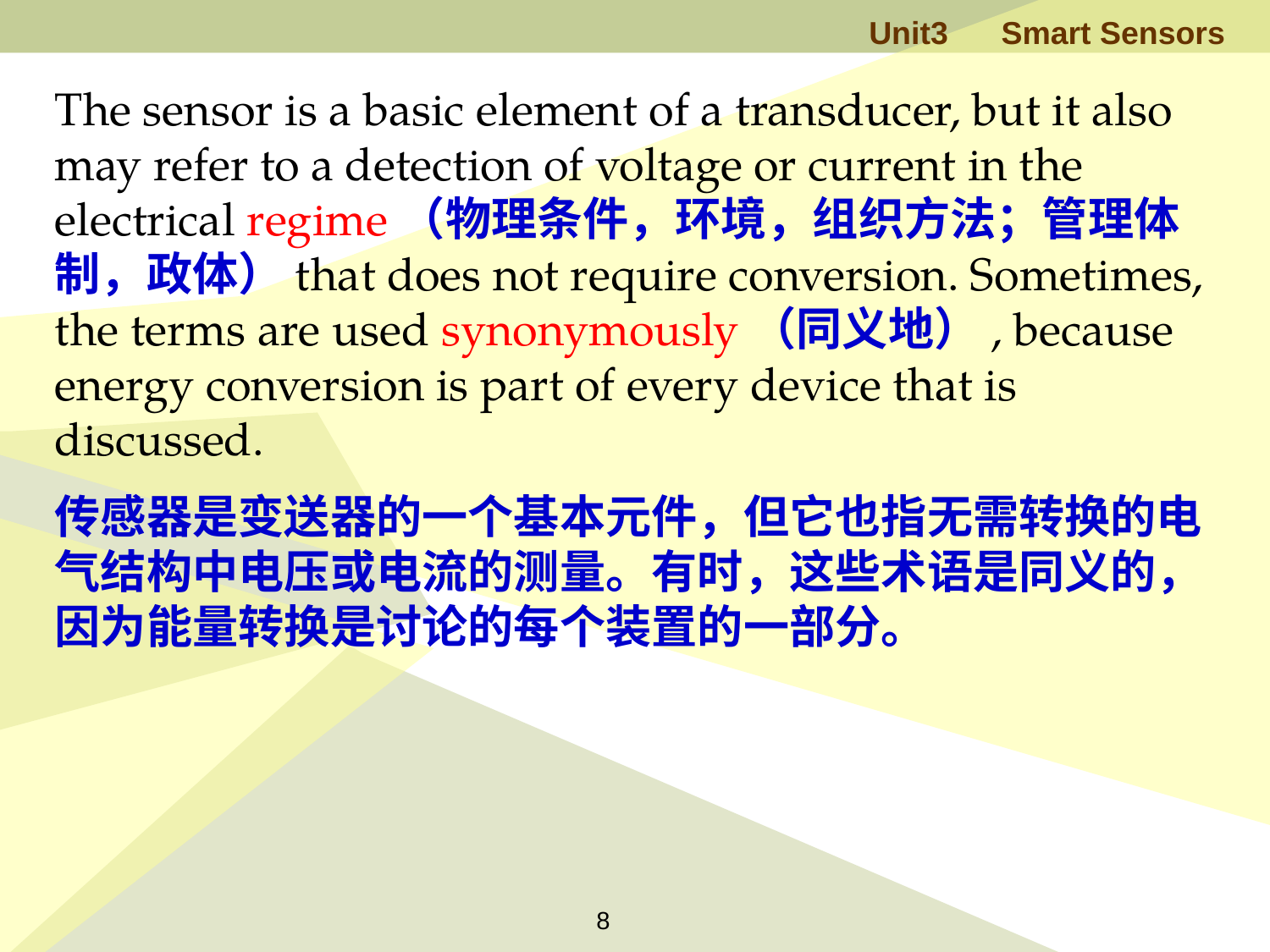

The sensor is a basic element of a transducer, but it also may refer to a detection of voltage or current in the electrical regime（物理条件，环境，组织方法；管理体制，政体）that does not require conversion. Sometimes, the terms are used synonymously（同义地）, because energy conversion is part of every device that is discussed.
传感器是变送器的一个基本元件，但它也指无需转换的电气结构中电压或电流的测量。有时，这些术语是同义的，因为能量转换是讨论的每个装置的一部分。

8